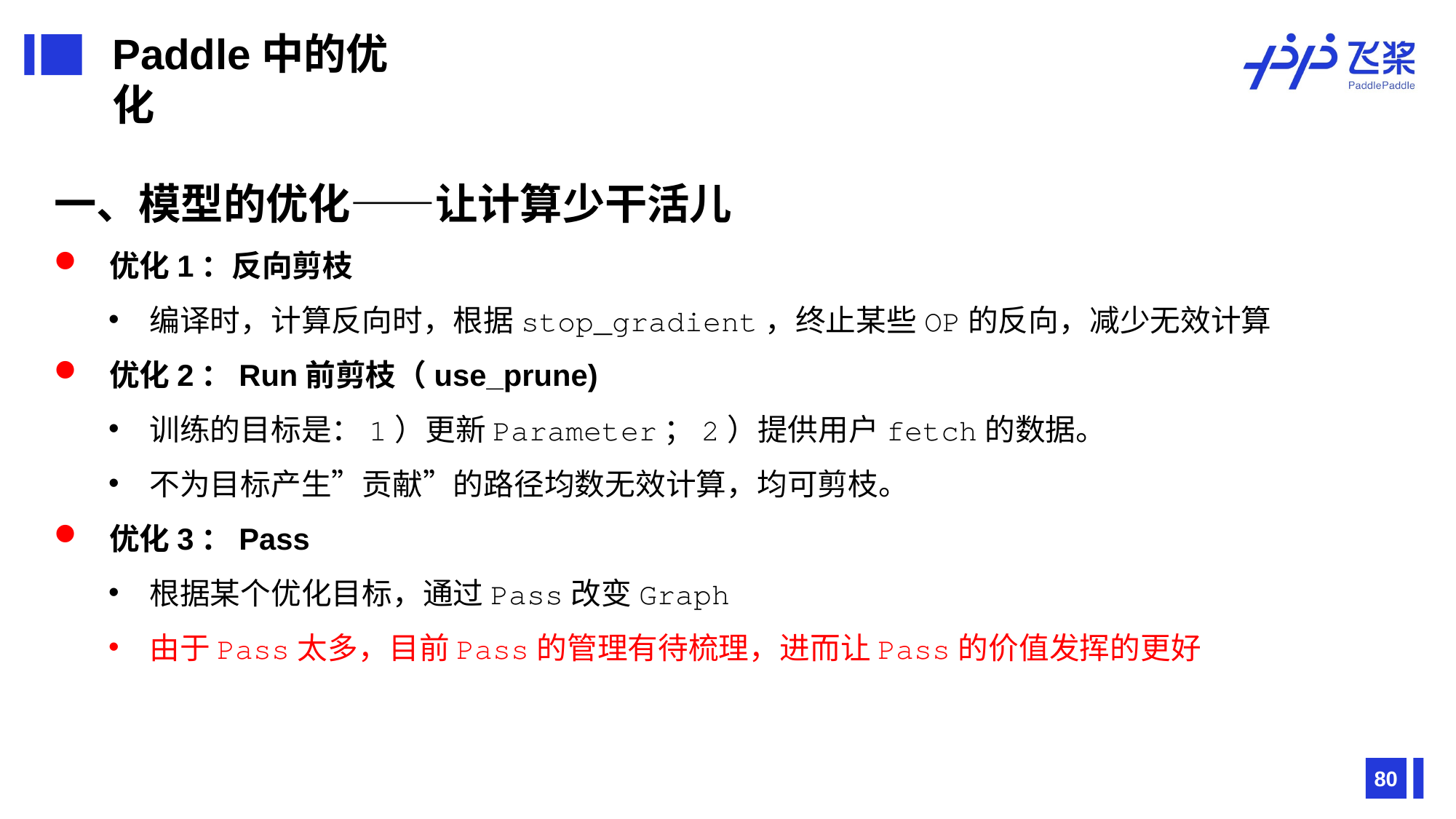

Paddle中的优化
一、模型的优化——让计算少干活儿
 优化1：反向剪枝
编译时，计算反向时，根据stop_gradient，终止某些OP的反向，减少无效计算
 优化2：Run前剪枝（use_prune)
训练的目标是：1）更新Parameter；2）提供用户fetch的数据。
不为目标产生”贡献”的路径均数无效计算，均可剪枝。
 优化3：Pass
根据某个优化目标，通过Pass改变Graph
由于Pass太多，目前Pass的管理有待梳理，进而让Pass的价值发挥的更好
80